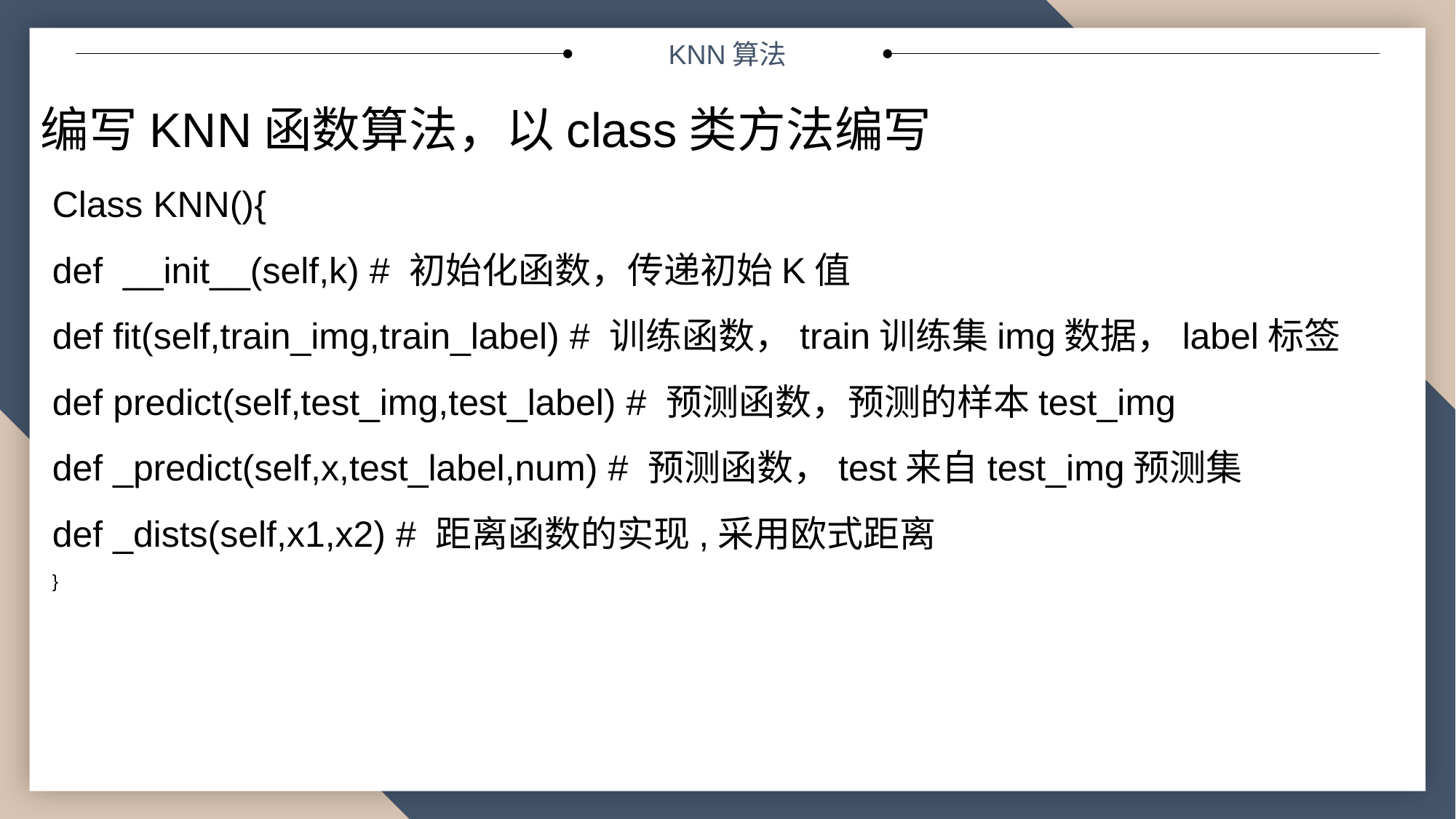

KNN算法
编写KNN函数算法，以class类方法编写
Class KNN(){
def  __init__(self,k) # 初始化函数，传递初始K值
def fit(self,train_img,train_label) # 训练函数，train训练集img数据，label标签
def predict(self,test_img,test_label) # 预测函数，预测的样本test_img
def _predict(self,x,test_label,num) # 预测函数，test来自test_img预测集
def _dists(self,x1,x2) # 距离函数的实现,采用欧式距离
}